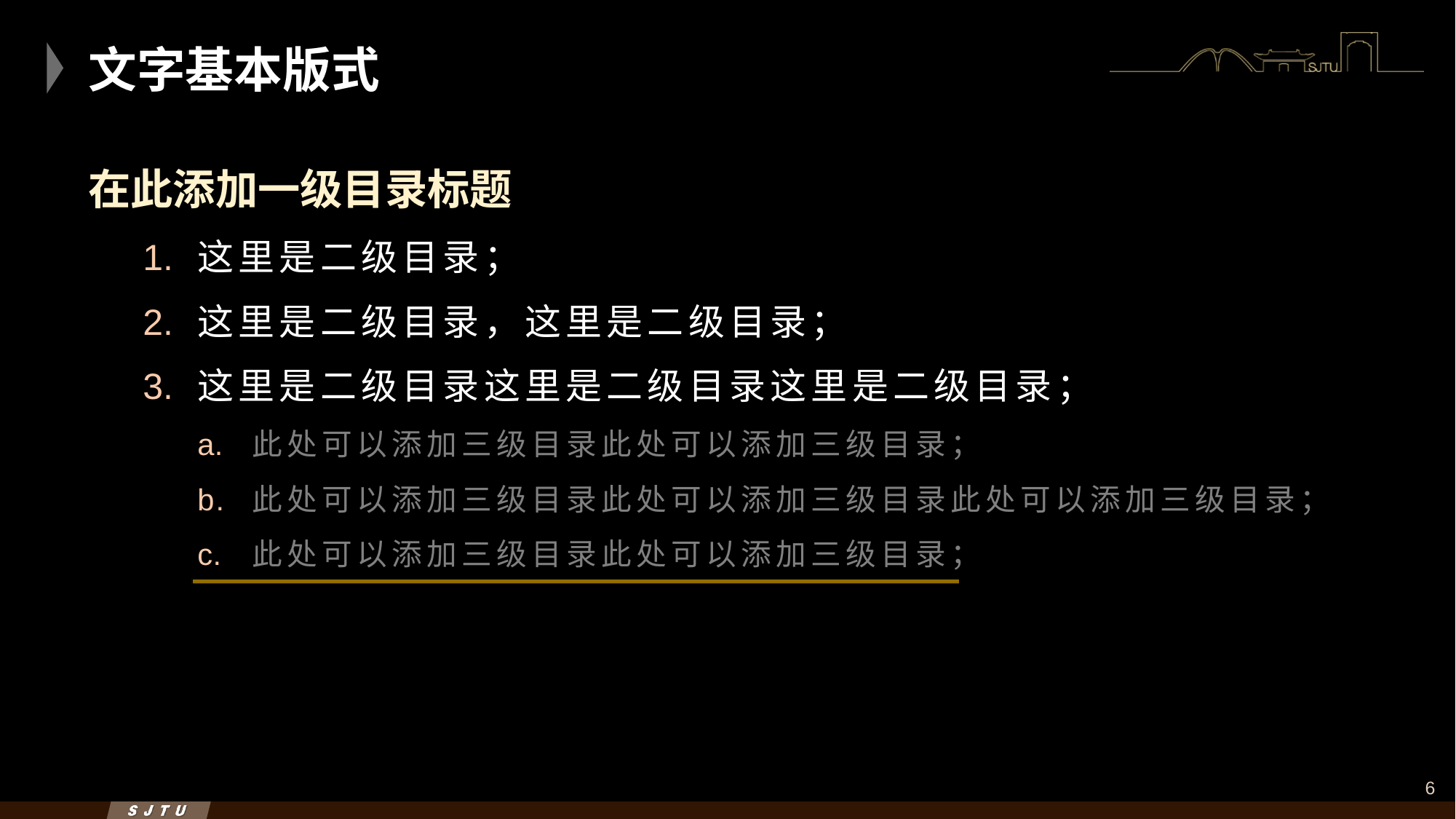

文字基本版式
在此添加一级目录标题
这里是二级目录；
这里是二级目录，这里是二级目录；
这里是二级目录这里是二级目录这里是二级目录；
此处可以添加三级目录此处可以添加三级目录；
此处可以添加三级目录此处可以添加三级目录此处可以添加三级目录；
此处可以添加三级目录此处可以添加三级目录；

6